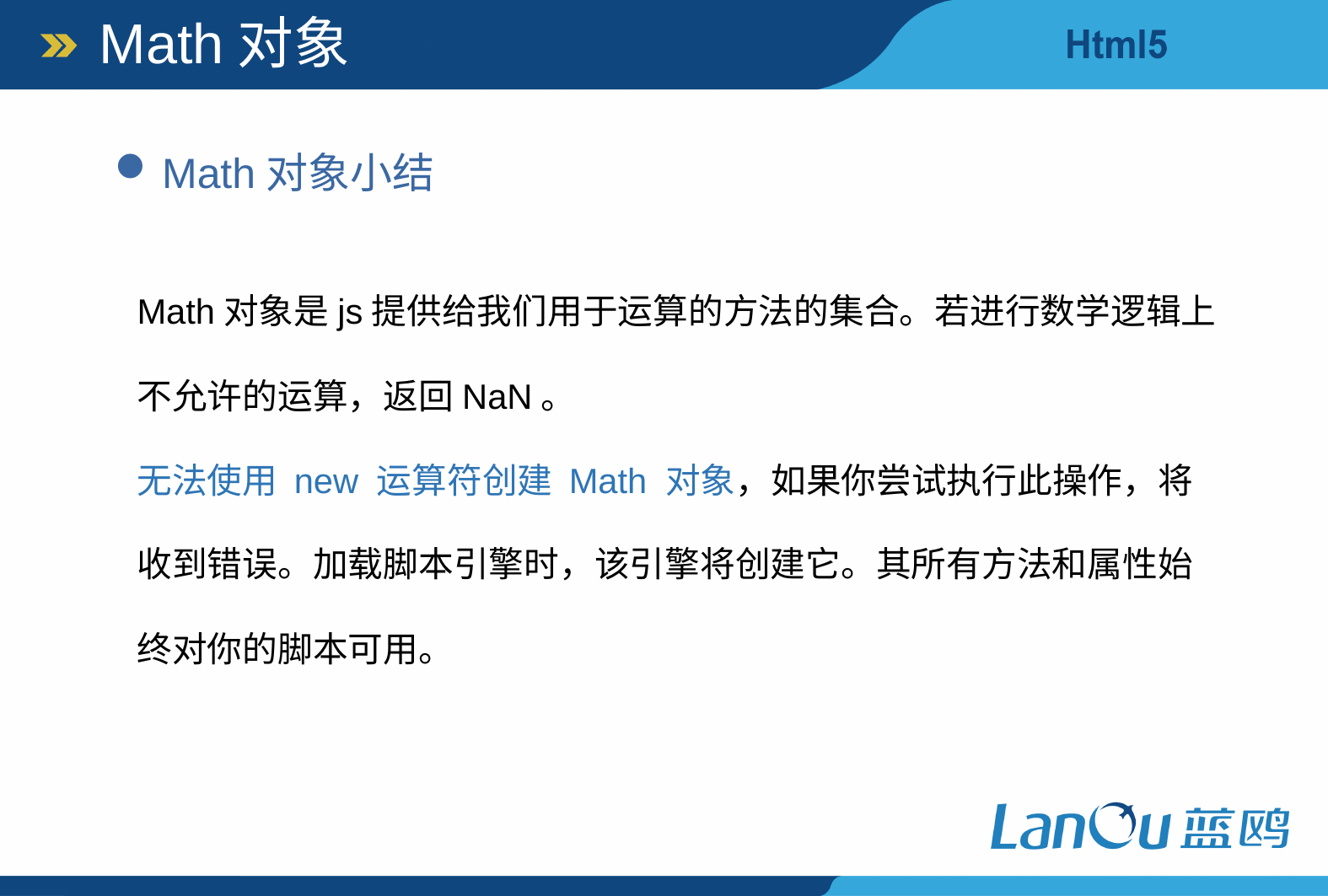

Math对象
Math对象小结
Math对象是js提供给我们用于运算的方法的集合。若进行数学逻辑上不允许的运算，返回NaN。
无法使用 new 运算符创建 Math 对象，如果你尝试执行此操作，将收到错误。加载脚本引擎时，该引擎将创建它。其所有方法和属性始终对你的脚本可用。